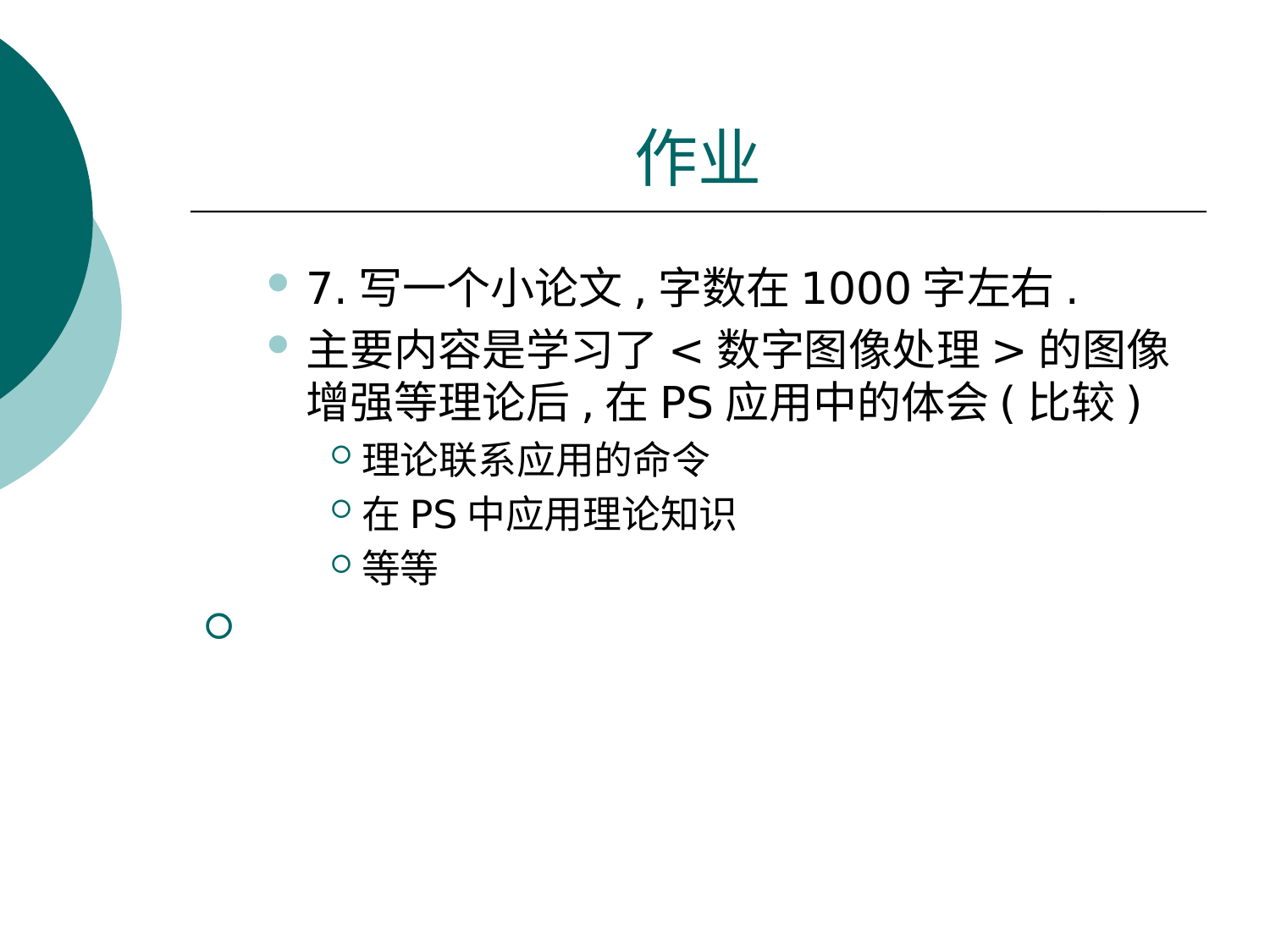

# 作业
7.写一个小论文,字数在1000字左右.
主要内容是学习了<数字图像处理>的图像增强等理论后,在PS应用中的体会(比较)
理论联系应用的命令
在PS中应用理论知识
等等
要求:作业1~5题纸版本,作业6题电子版本.
65